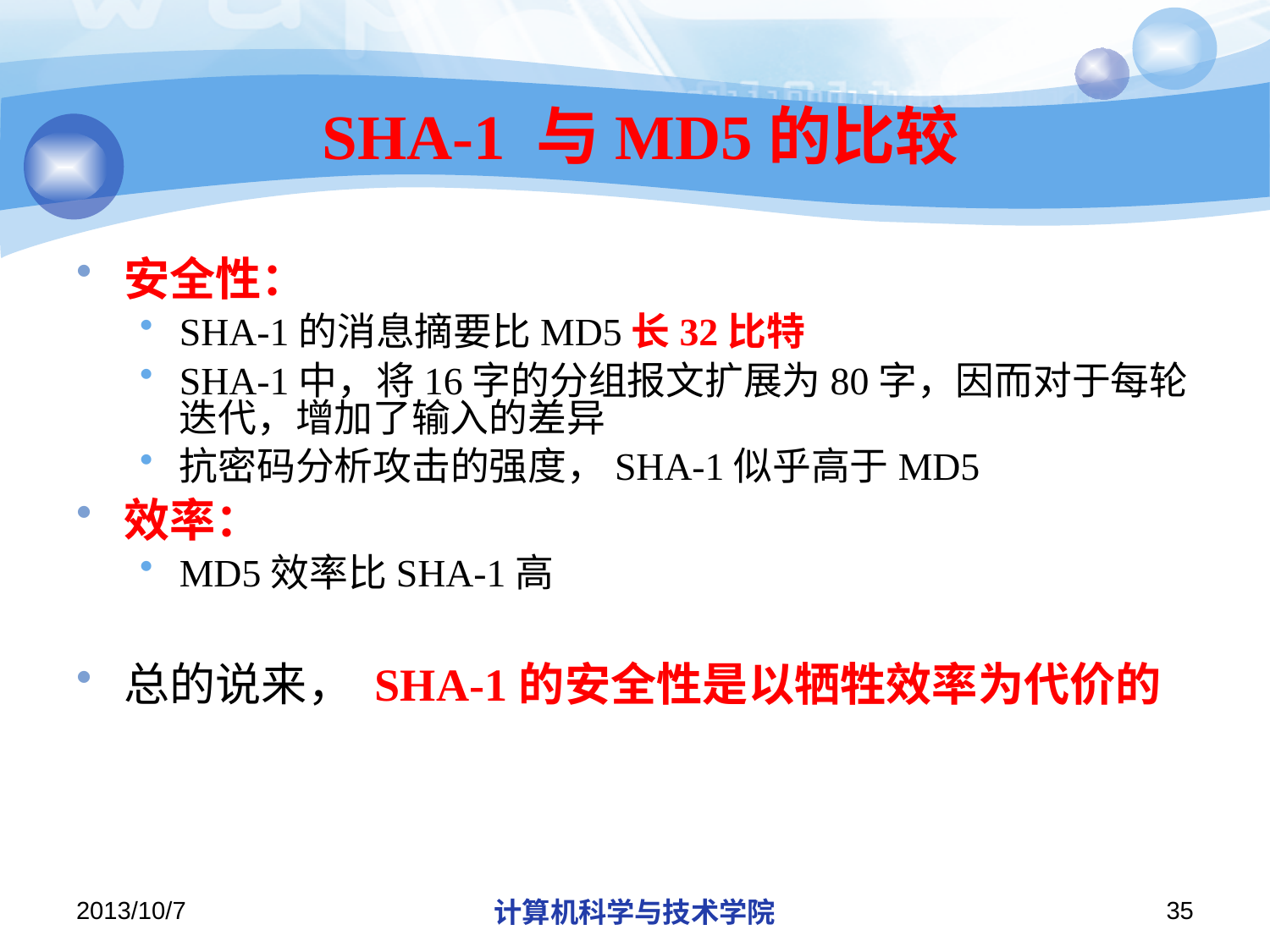

# SHA-1 与MD5的比较
安全性：
SHA-1的消息摘要比MD5长32比特
SHA-1中，将16字的分组报文扩展为80字，因而对于每轮迭代，增加了输入的差异
抗密码分析攻击的强度，SHA-1似乎高于MD5
效率：
MD5效率比SHA-1高

总的说来， SHA-1的安全性是以牺牲效率为代价的
2013/10/7
计算机科学与技术学院
35